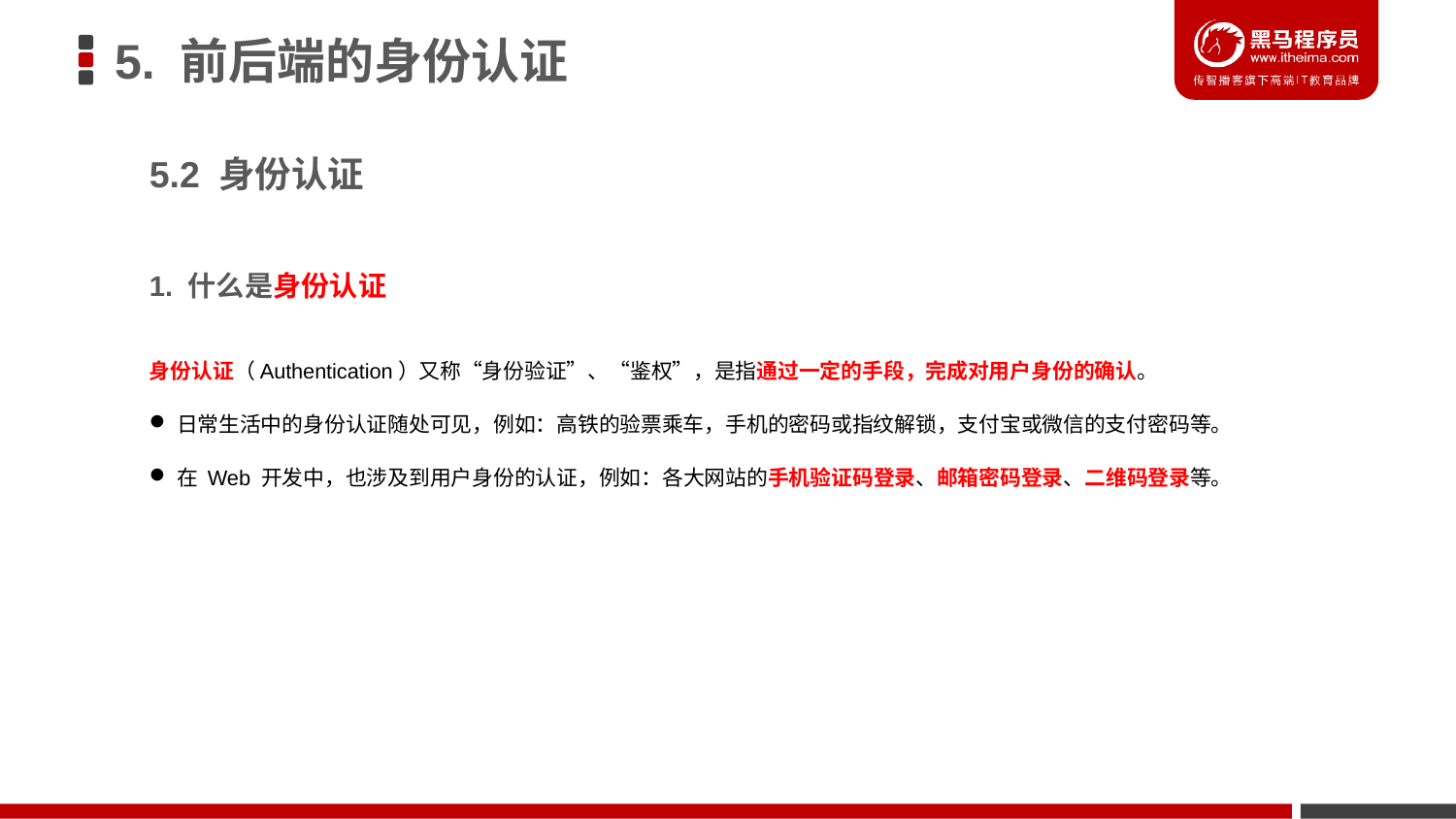

# 5. 前后端的身份认证
5.2 身份认证
1. 什么是身份认证
身份认证（Authentication）又称“身份验证”、“鉴权”，是指通过一定的手段，完成对用户身份的确认。
日常生活中的身份认证随处可见，例如：高铁的验票乘车，手机的密码或指纹解锁，支付宝或微信的支付密码等。
在 Web 开发中，也涉及到用户身份的认证，例如：各大网站的手机验证码登录、邮箱密码登录、二维码登录等。